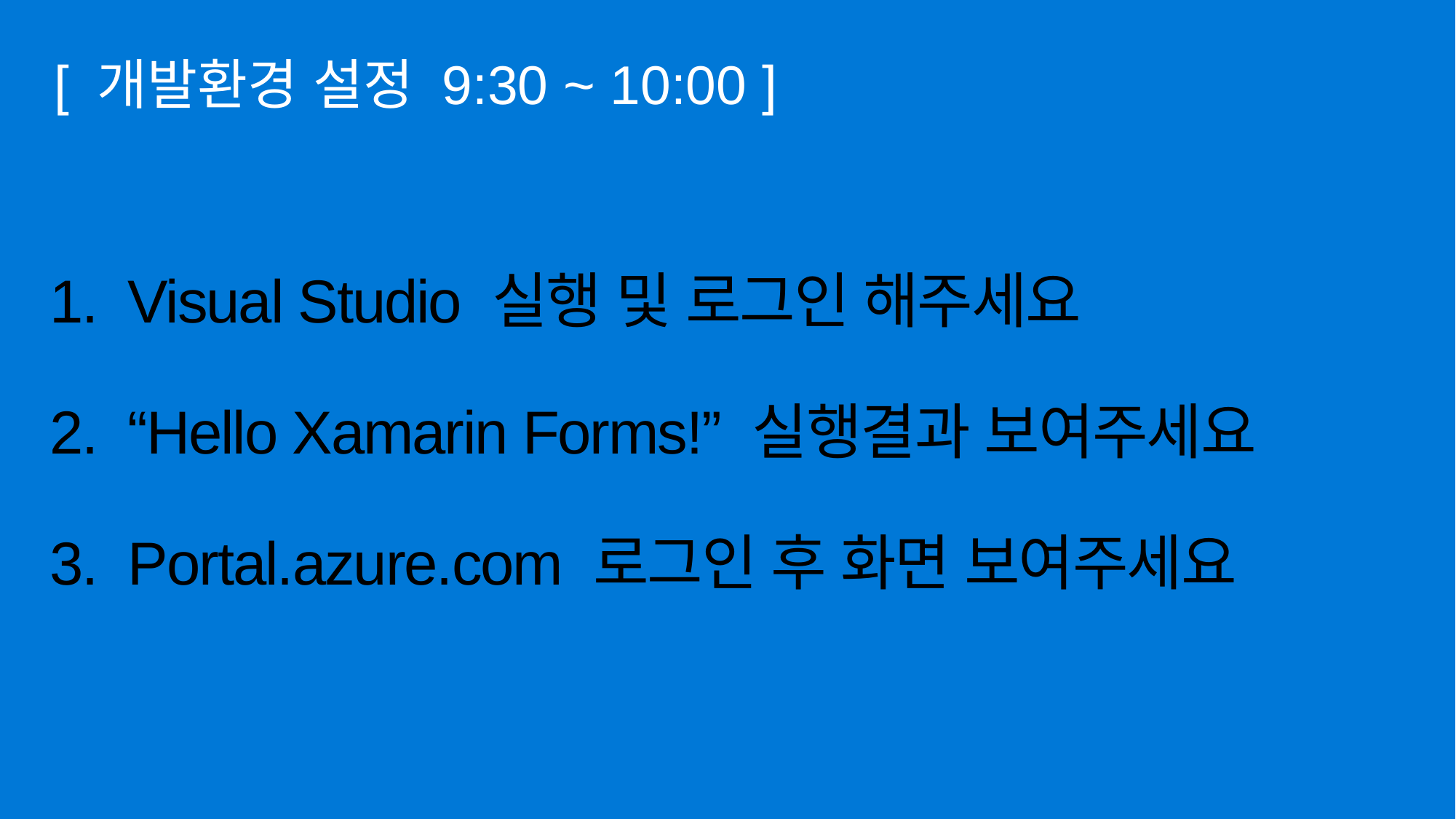

[ 개발환경 설정 9:30 ~ 10:00 ]
# 1.  Visual Studio 실행 및 로그인 해주세요 2.  “Hello Xamarin Forms!” 실행결과 보여주세요 3.  Portal.azure.com 로그인 후 화면 보여주세요